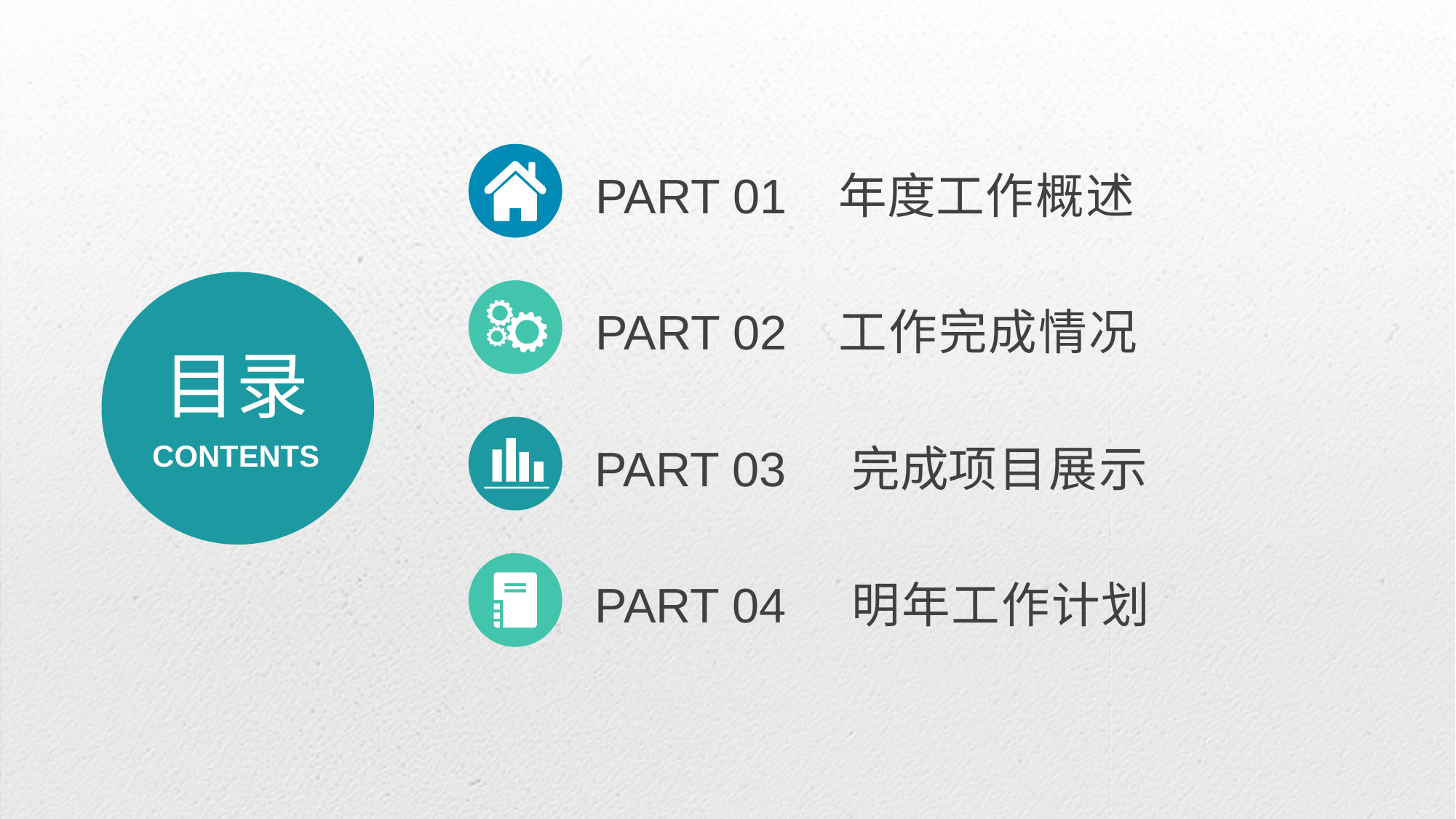

PART 01   年度工作概述

PART 02   工作完成情况
目录
CONTENTS

PART 03    完成项目展示

PART 04    明年工作计划